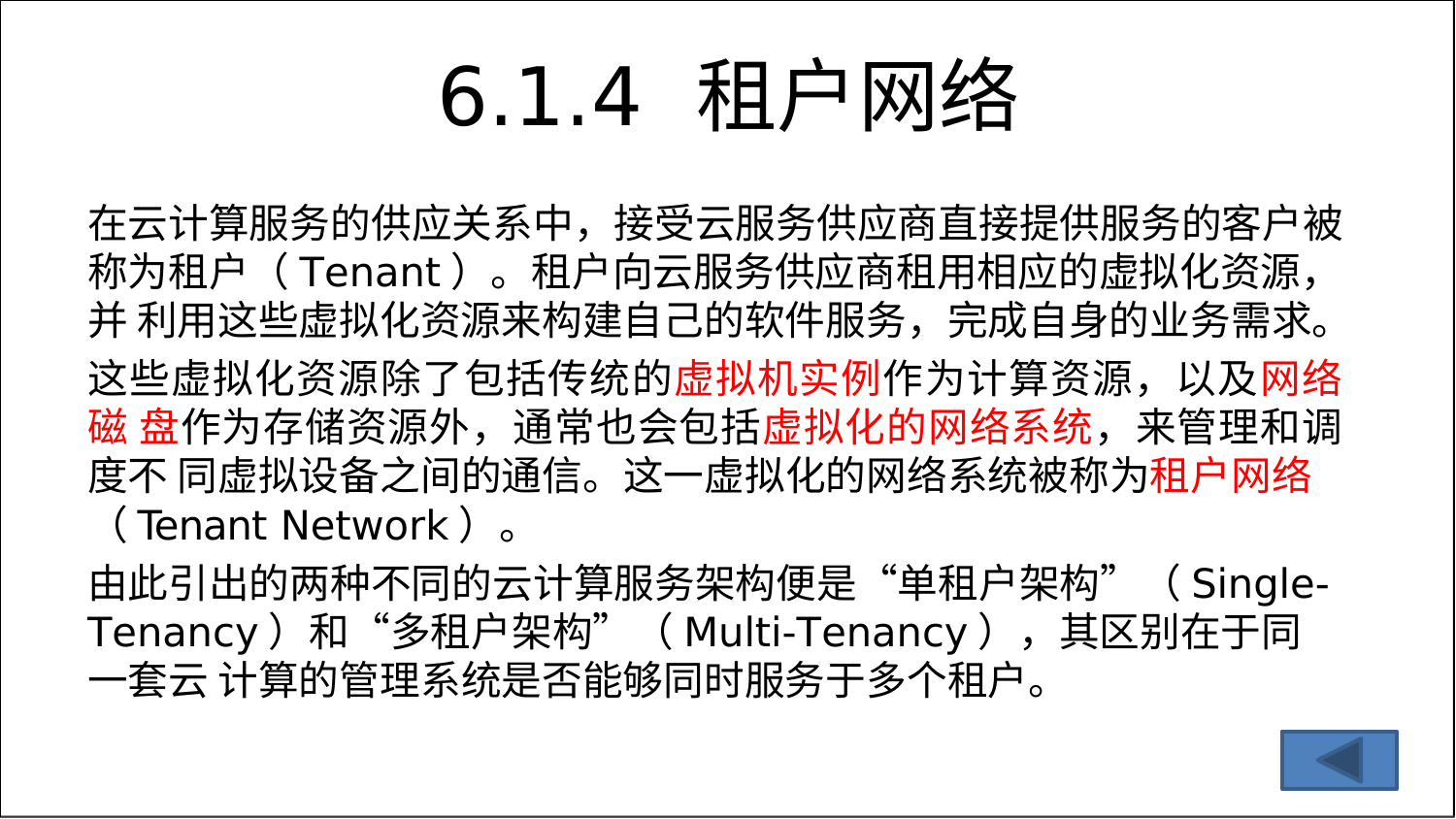

# 6.1.4	租户网络
在云计算服务的供应关系中，接受云服务供应商直接提供服务的客户被 称为租户（Tenant）。租户向云服务供应商租用相应的虚拟化资源，并 利用这些虚拟化资源来构建自己的软件服务，完成自身的业务需求。
这些虚拟化资源除了包括传统的虚拟机实例作为计算资源，以及网络磁 盘作为存储资源外，通常也会包括虚拟化的网络系统，来管理和调度不 同虚拟设备之间的通信。这一虚拟化的网络系统被称为租户网络
（Tenant Network）。
由此引出的两种不同的云计算服务架构便是“单租户架构”（Single-
Tenancy）和“多租户架构”（Multi-Tenancy），其区别在于同一套云 计算的管理系统是否能够同时服务于多个租户。